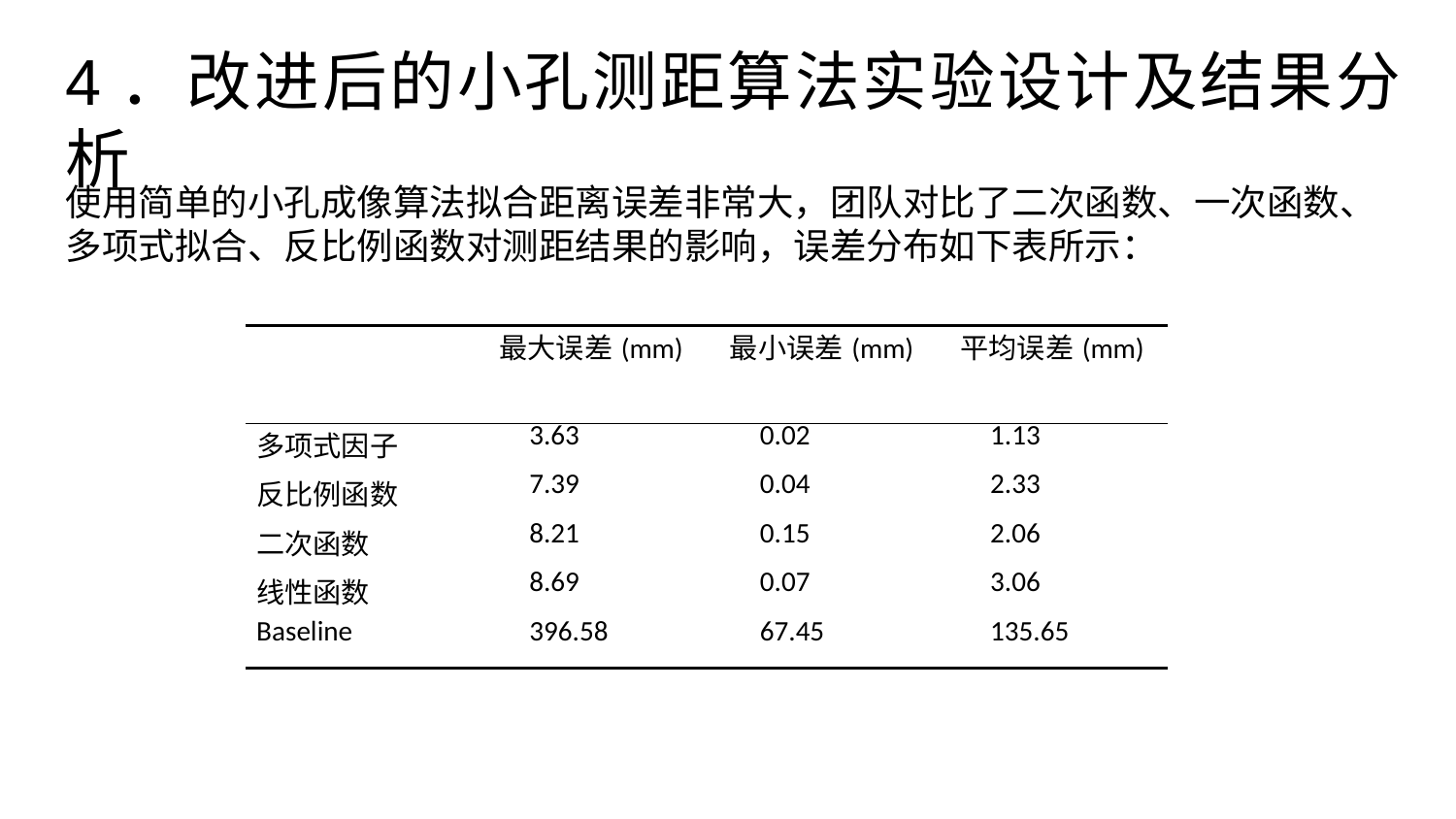

4．改进后的小孔测距算法实验设计及结果分析

使用简单的小孔成像算法拟合距离误差非常大，团队对比了二次函数、一次函数、多项式拟合、反比例函数对测距结果的影响，误差分布如下表所示：
|  | 最大误差(mm) | 最小误差(mm) | 平均误差(mm) |
| --- | --- | --- | --- |
| 多项式因子 | 3.63 | 0.02 | 1.13 |
| 反比例函数 | 7.39 | 0.04 | 2.33 |
| 二次函数 | 8.21 | 0.15 | 2.06 |
| 线性函数 | 8.69 | 0.07 | 3.06 |
| Baseline | 396.58 | 67.45 | 135.65 |